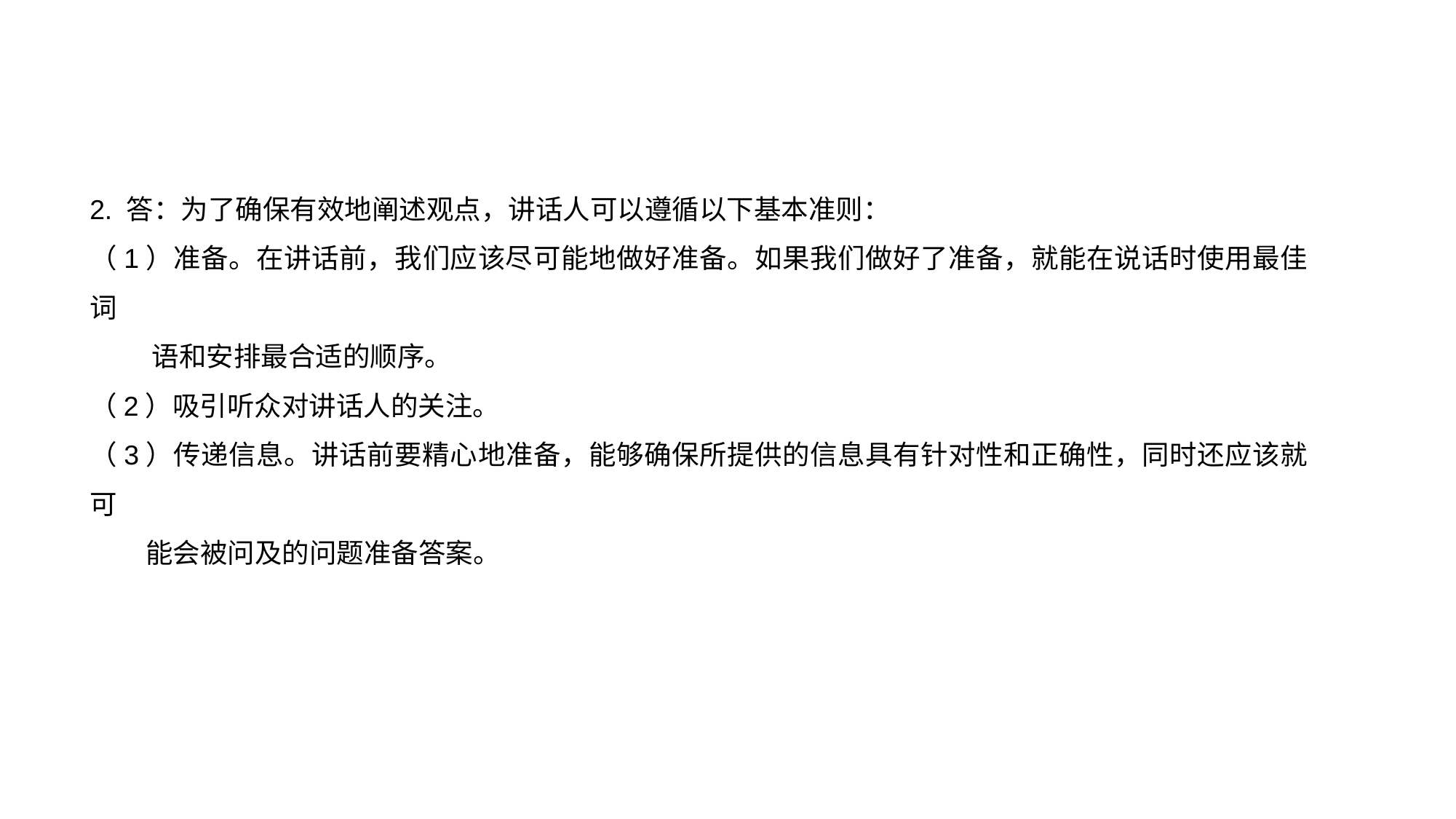

2. 答：为了确保有效地阐述观点，讲话人可以遵循以下基本准则：
（1）准备。在讲话前，我们应该尽可能地做好准备。如果我们做好了准备，就能在说话时使用最佳词
         语和安排最合适的顺序。
（2）吸引听众对讲话人的关注。
（3）传递信息。讲话前要精心地准备，能够确保所提供的信息具有针对性和正确性，同时还应该就可
        能会被问及的问题准备答案。